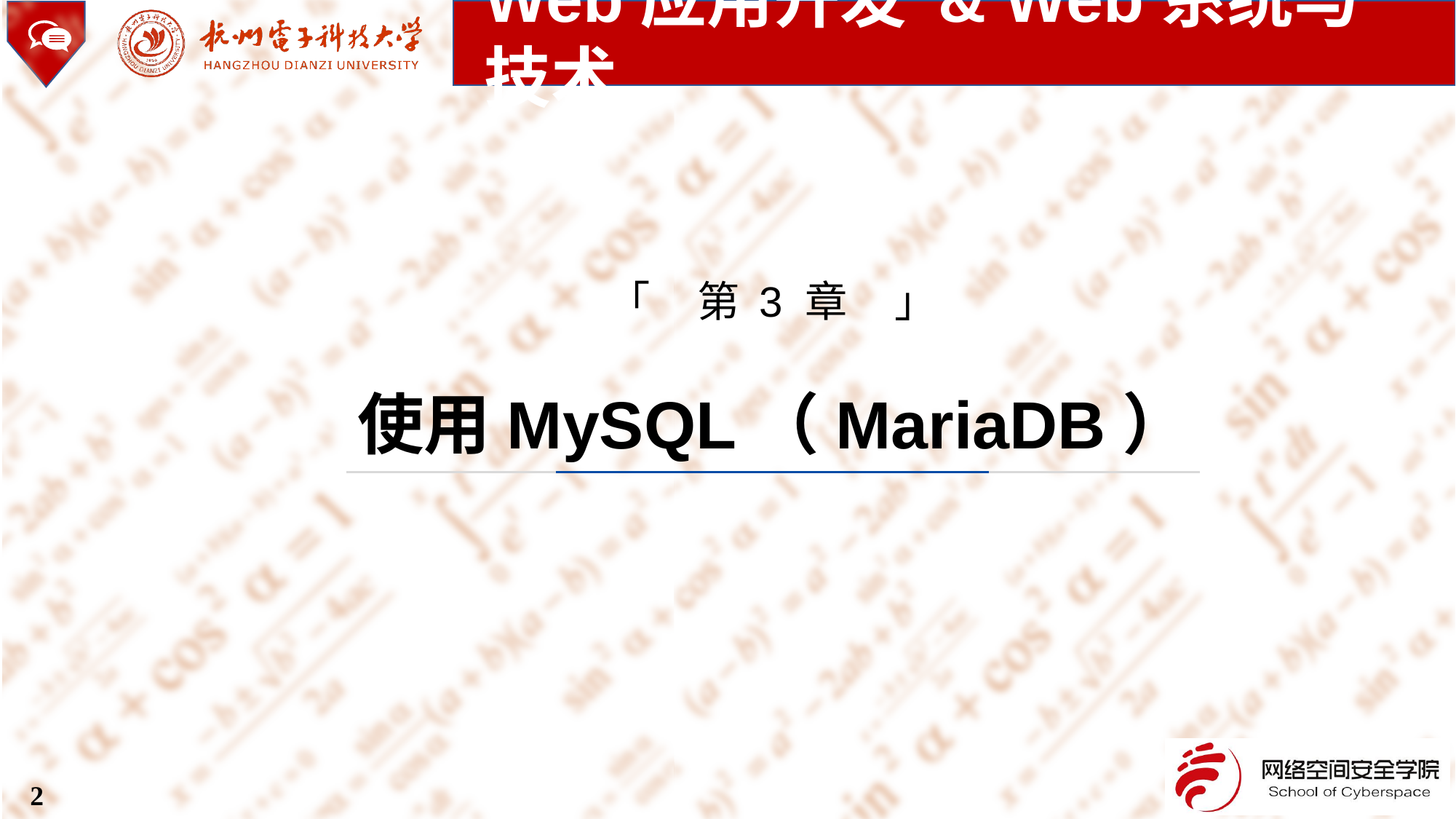

Web应用开发 & Web系统与技术

「     第 3 章     」
使用MySQL（MariaDB）
2